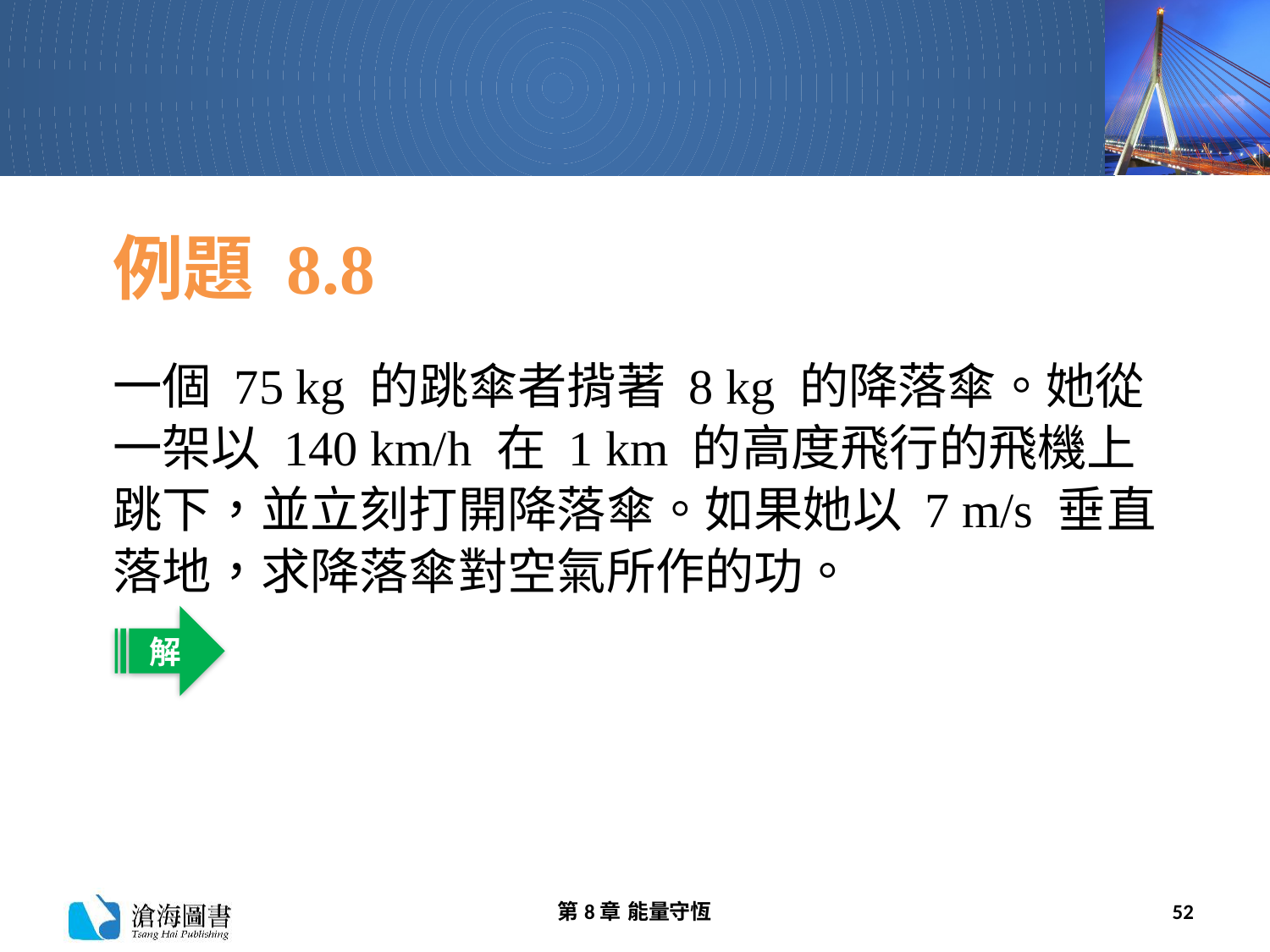

# 例題 8.8
一個 75 kg 的跳傘者揹著 8 kg 的降落傘。她從一架以 140 km/h 在 1 km 的高度飛行的飛機上跳下，並立刻打開降落傘。如果她以 7 m/s 垂直落地，求降落傘對空氣所作的功。

解
第8章 能量守恆
52